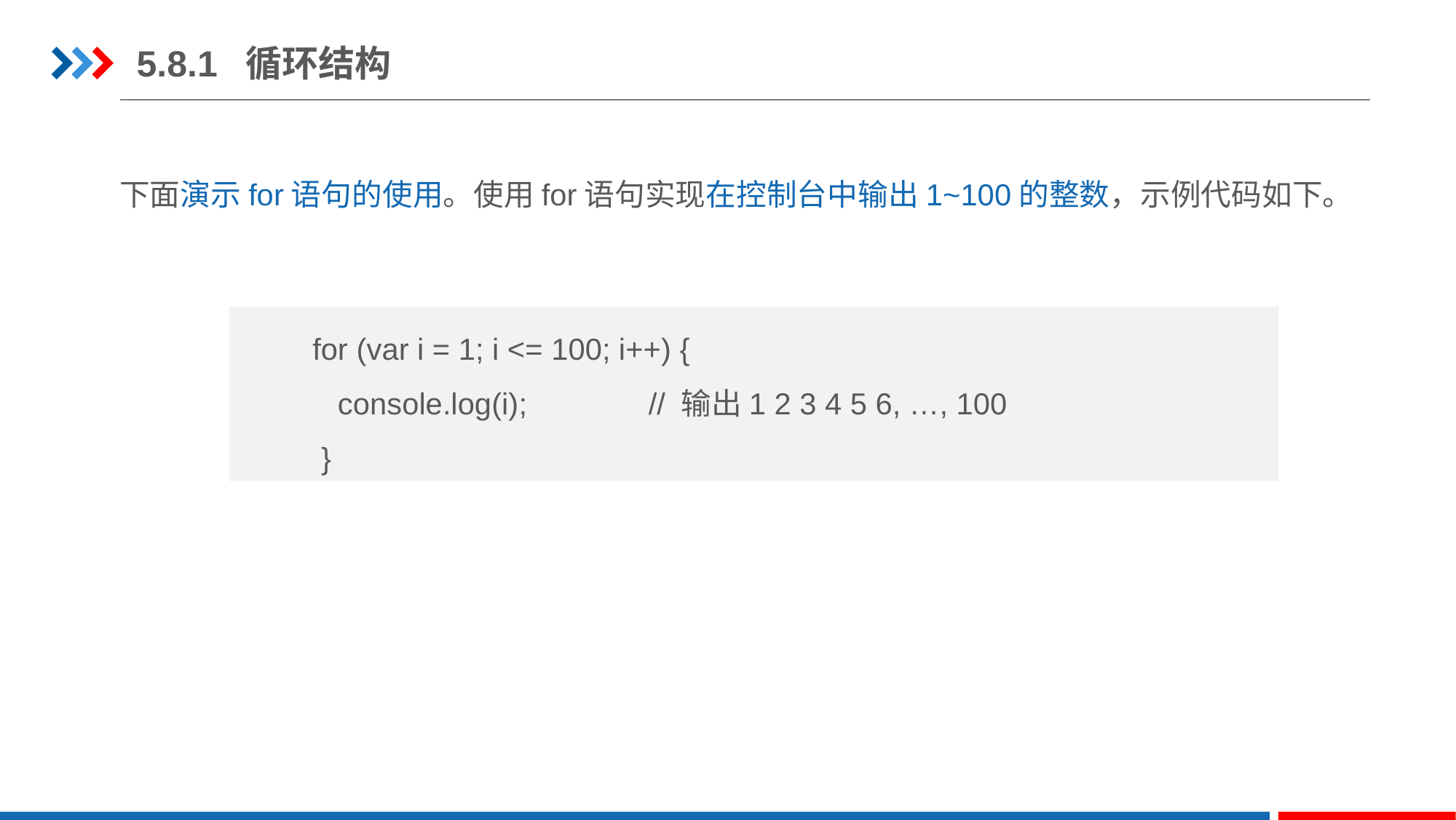

5.8.1	循环结构
下面演示for语句的使用。使用for语句实现在控制台中输出1~100的整数，示例代码如下。
for (var i = 1; i <= 100; i++) {
   console.log(i);   	 // 输出1 2 3 4 5 6, …, 100
 }